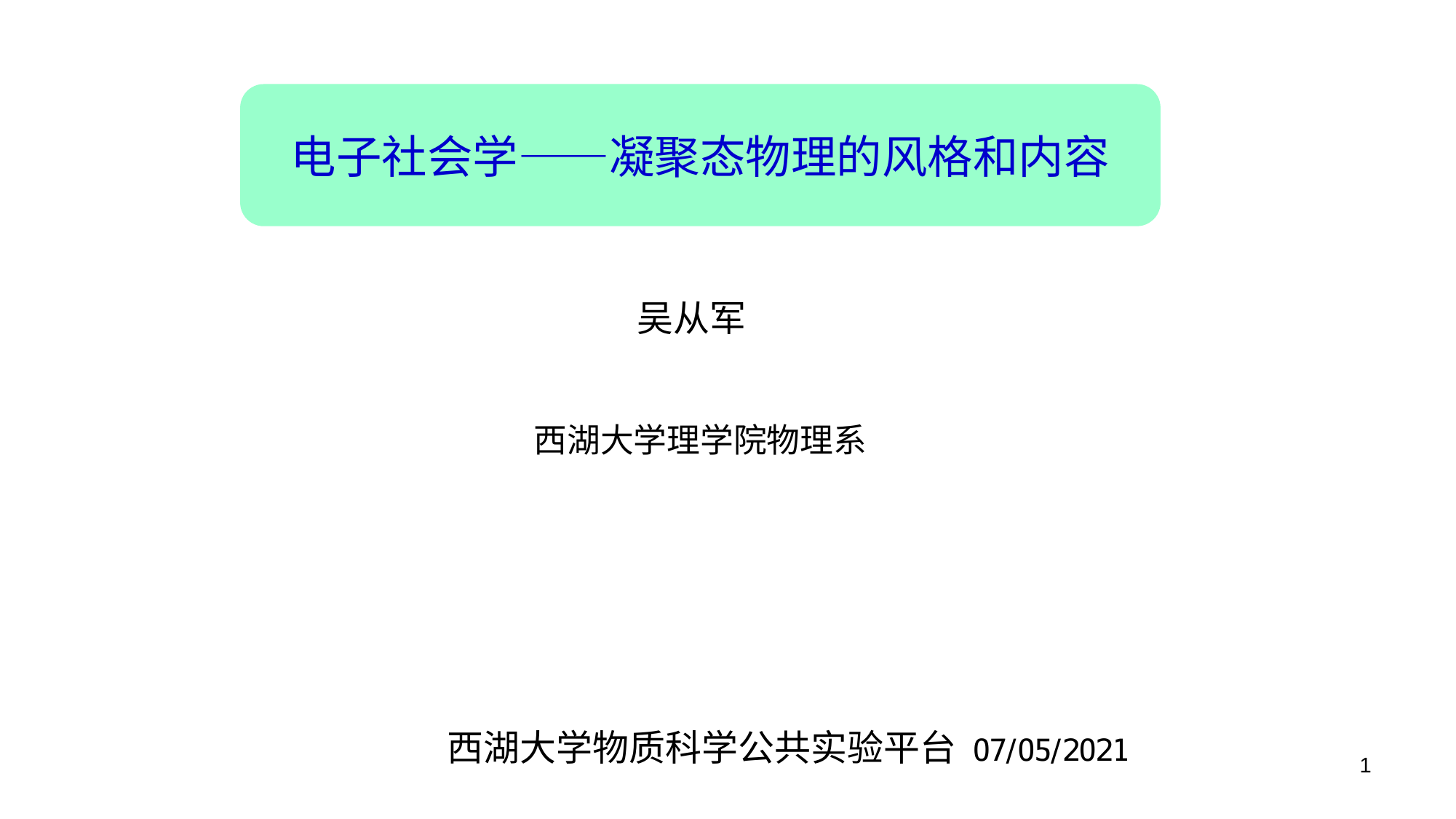

电子社会学——凝聚态物理的风格和内容
吴从军
西湖大学理学院物理系
西湖大学物质科学公共实验平台 07/05/2021
1